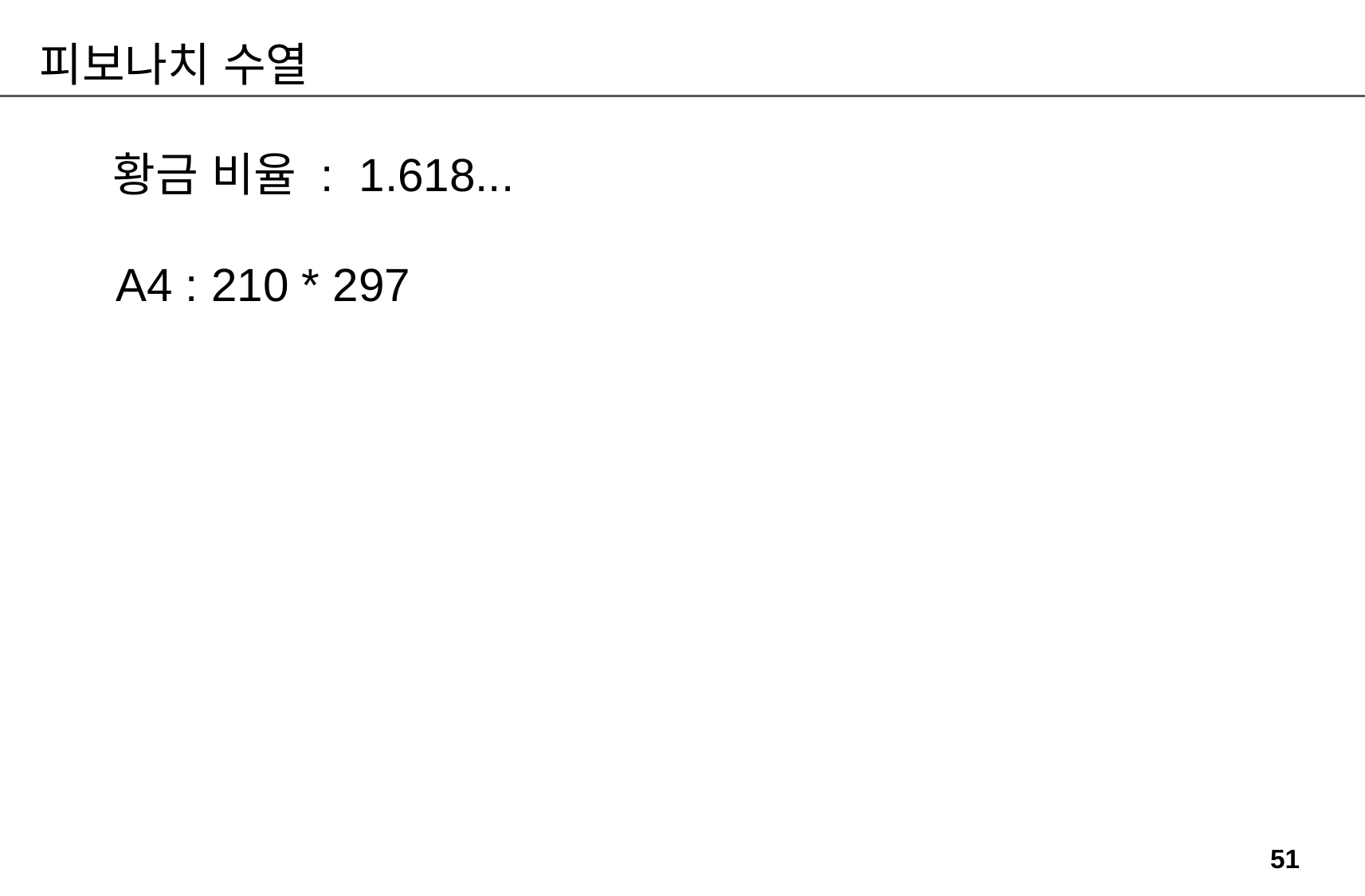

피보나치 수열
황금 비율 :  1.618...
A4 : 210 * 297